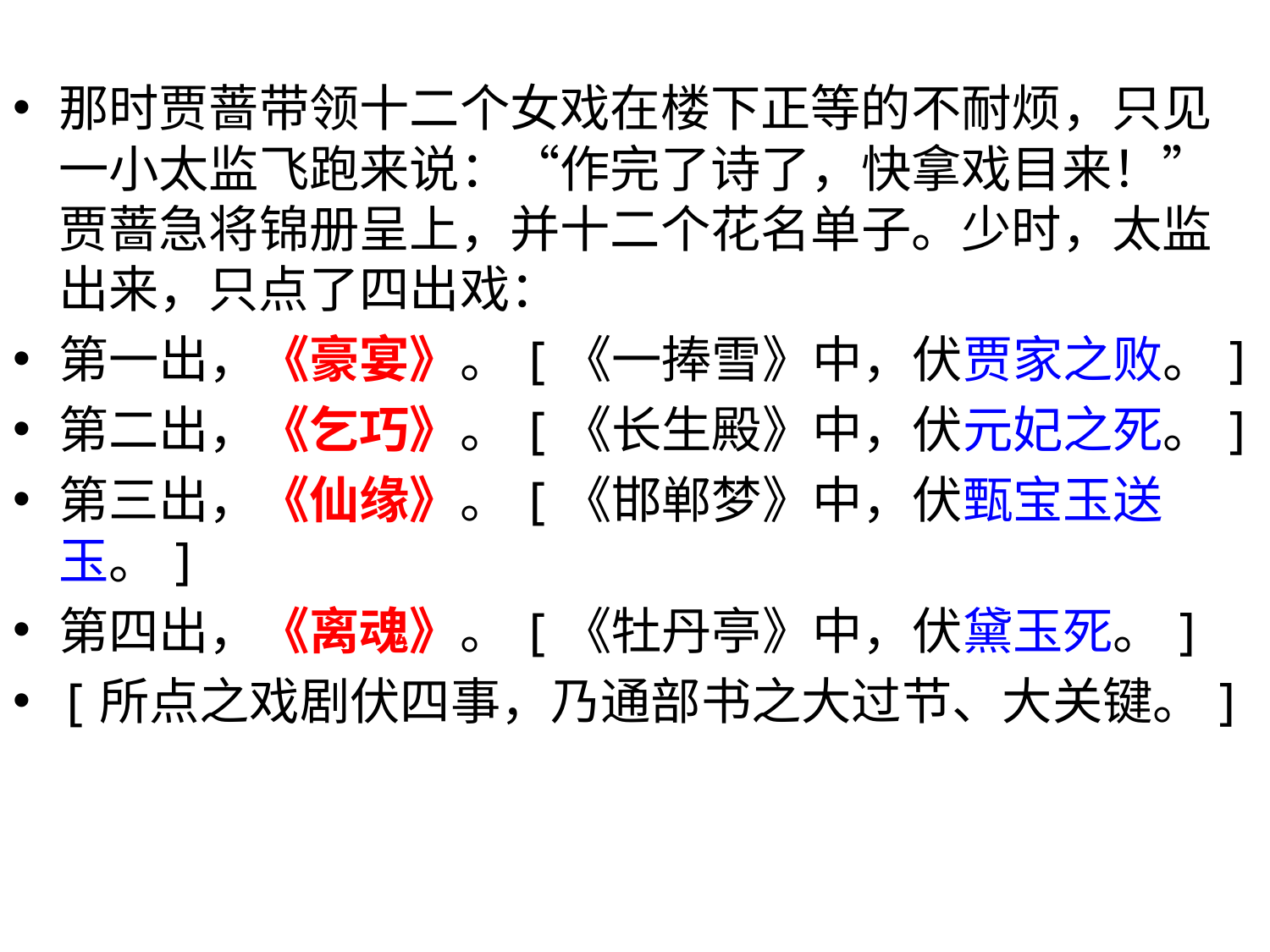

那时贾蔷带领十二个女戏在楼下正等的不耐烦，只见一小太监飞跑来说：“作完了诗了，快拿戏目来！”贾蔷急将锦册呈上，并十二个花名单子。少时，太监出来，只点了四出戏：
第一出，《豪宴》。[《一捧雪》中，伏贾家之败。]
第二出，《乞巧》。[《长生殿》中，伏元妃之死。]
第三出，《仙缘》。[《邯郸梦》中，伏甄宝玉送玉。]
第四出，《离魂》。[《牡丹亭》中，伏黛玉死。]
[所点之戏剧伏四事，乃通部书之大过节、大关键。]